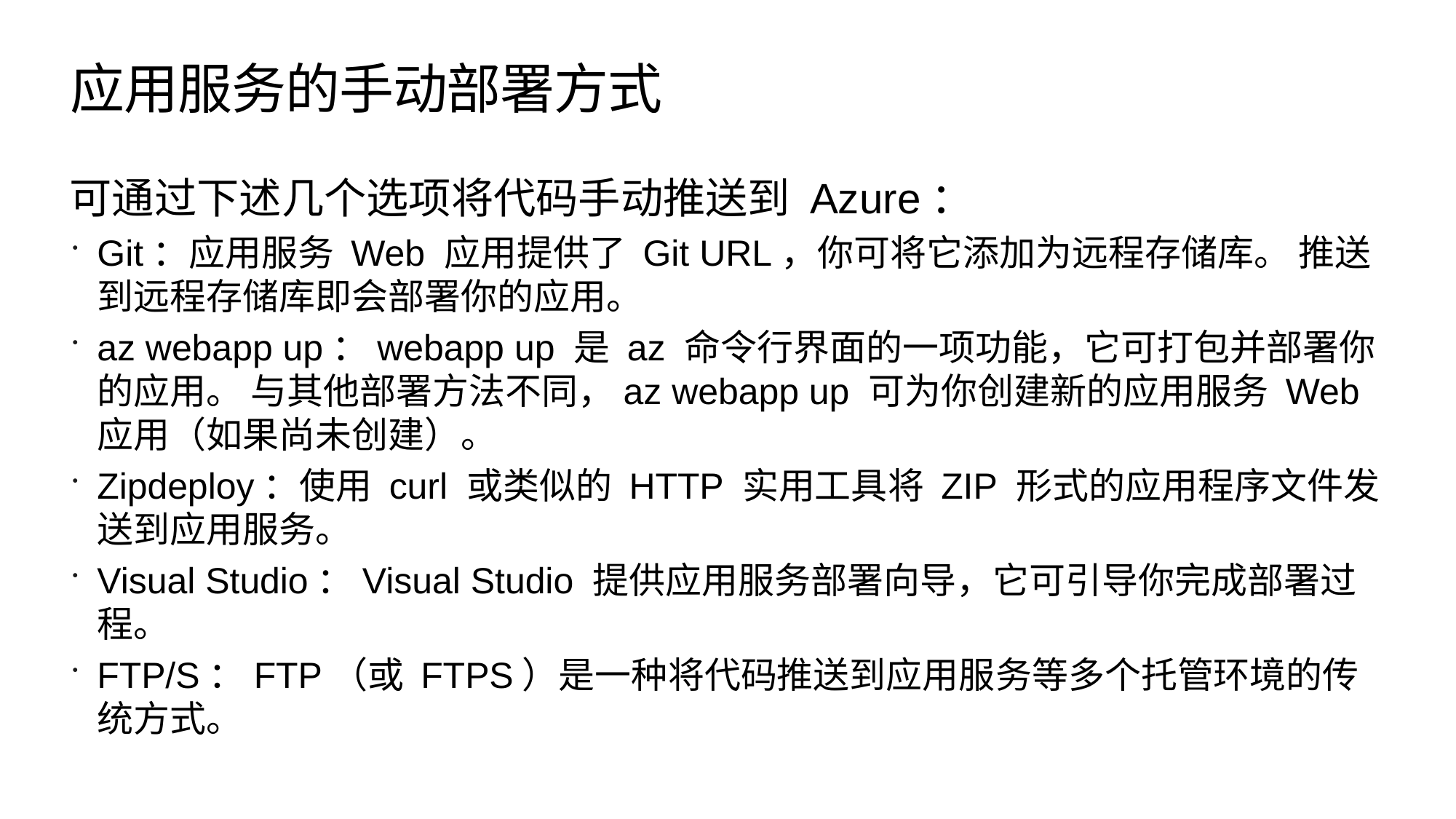

# 应用服务的手动部署方式
可通过下述几个选项将代码手动推送到 Azure：
Git：应用服务 Web 应用提供了 Git URL，你可将它添加为远程存储库。 推送到远程存储库即会部署你的应用。
az webapp up：webapp up 是 az 命令行界面的一项功能，它可打包并部署你的应用。 与其他部署方法不同，az webapp up 可为你创建新的应用服务 Web 应用（如果尚未创建）。
Zipdeploy：使用 curl 或类似的 HTTP 实用工具将 ZIP 形式的应用程序文件发送到应用服务。
Visual Studio：Visual Studio 提供应用服务部署向导，它可引导你完成部署过程。
FTP/S：FTP（或 FTPS）是一种将代码推送到应用服务等多个托管环境的传统方式。